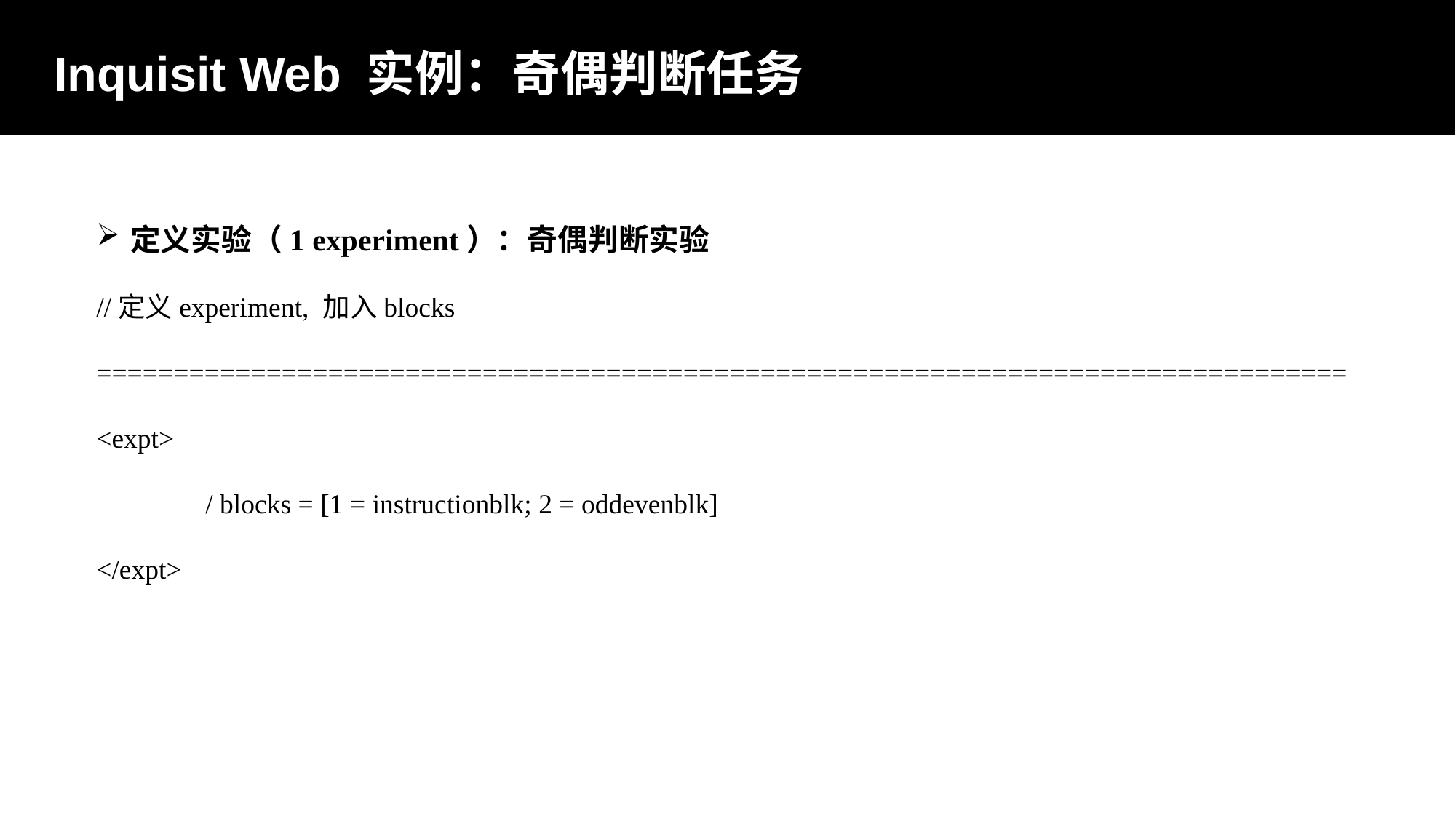

Inquisit Web 实例：奇偶判断任务
定义实验（1 experiment）：奇偶判断实验
//定义experiment, 加入blocks
=================================================================================<expt>
	/ blocks = [1 = instructionblk; 2 = oddevenblk]
</expt>